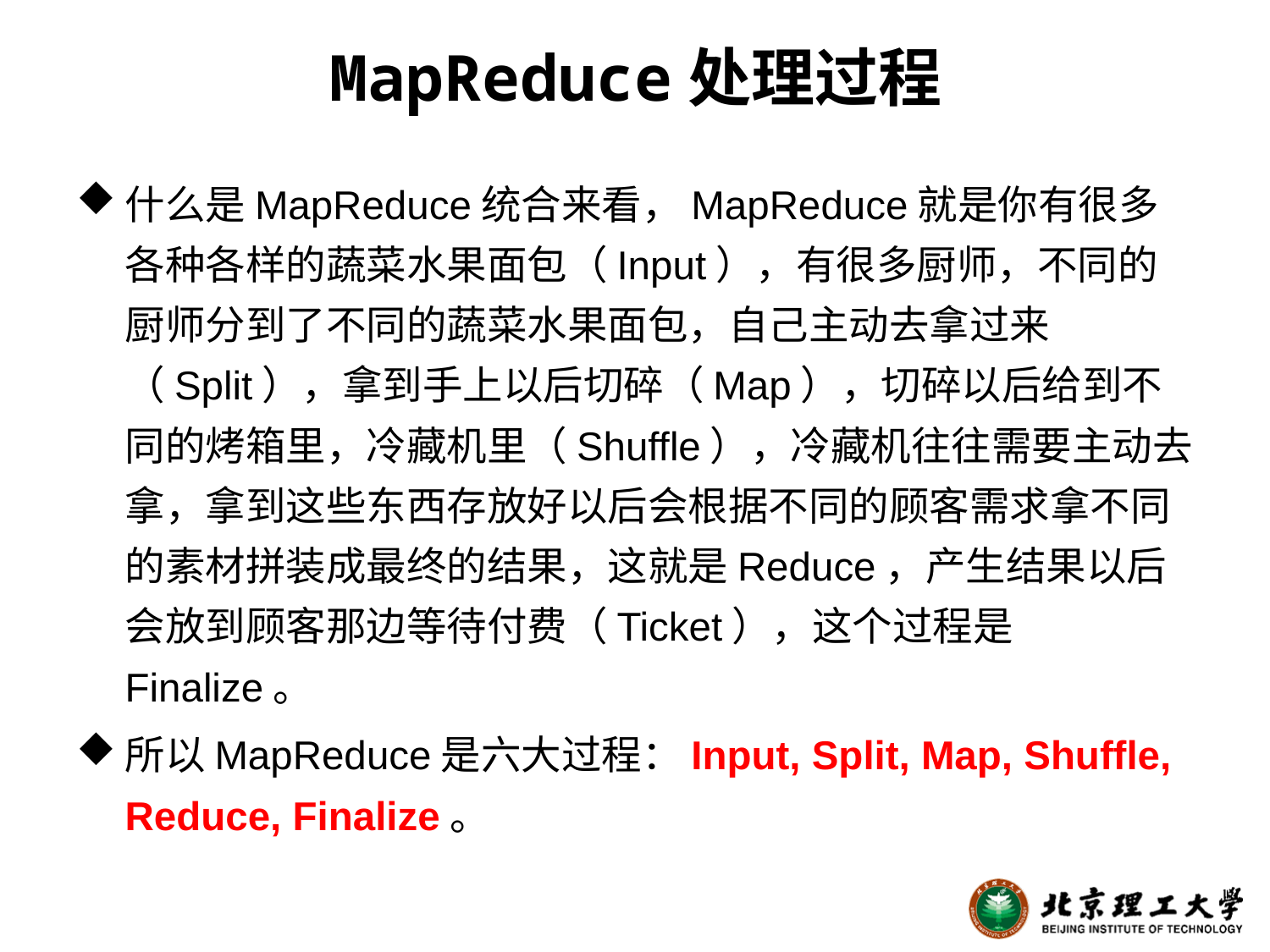

# MapReduce处理过程
什么是MapReduce统合来看，MapReduce就是你有很多各种各样的蔬菜水果面包（Input），有很多厨师，不同的厨师分到了不同的蔬菜水果面包，自己主动去拿过来（Split），拿到手上以后切碎（Map），切碎以后给到不同的烤箱里，冷藏机里（Shuffle），冷藏机往往需要主动去拿，拿到这些东西存放好以后会根据不同的顾客需求拿不同的素材拼装成最终的结果，这就是Reduce，产生结果以后会放到顾客那边等待付费（Ticket），这个过程是Finalize。
所以MapReduce是六大过程：Input, Split, Map, Shuffle, Reduce, Finalize。